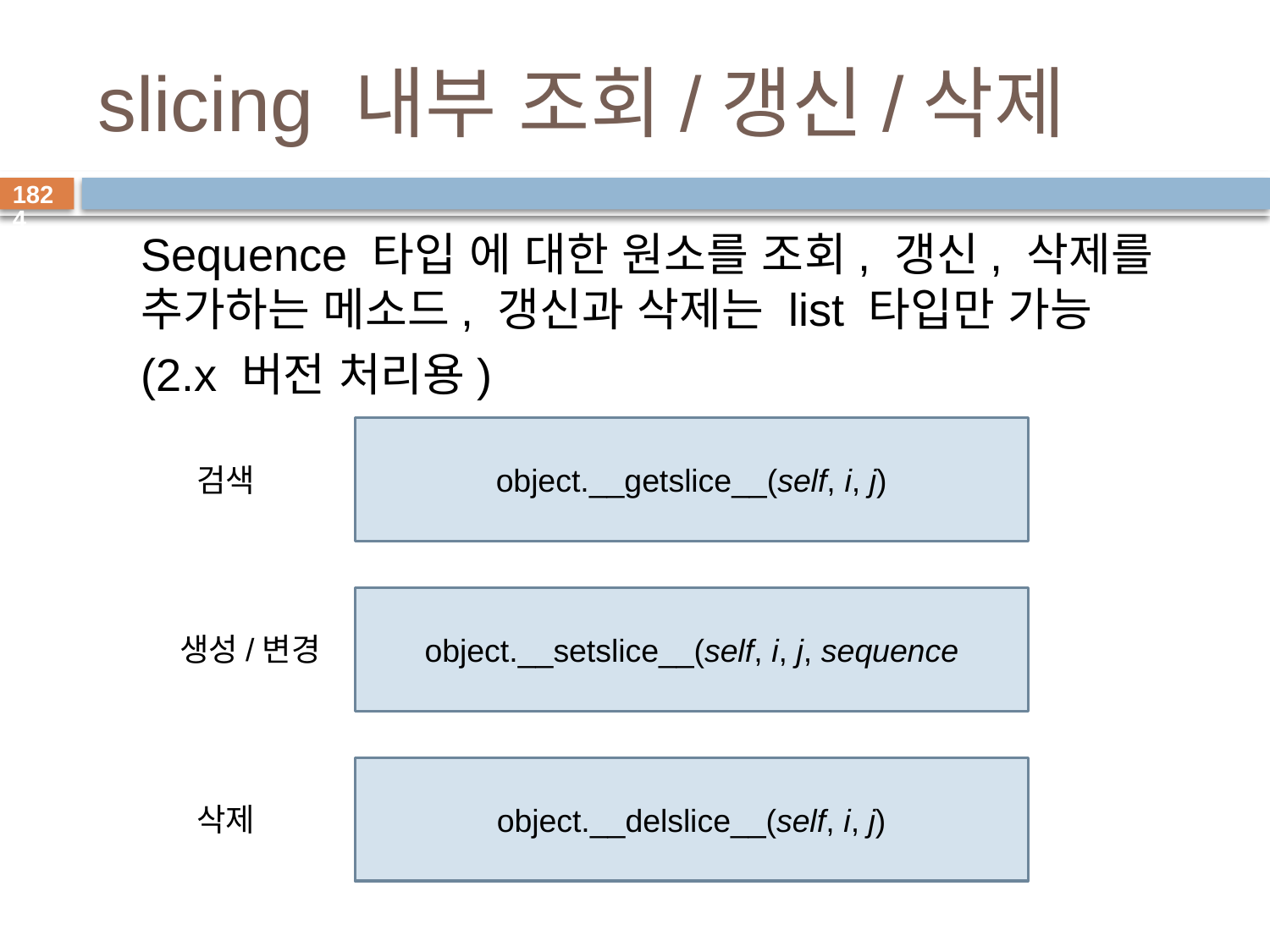

# slicing 내부 조회/갱신/삭제
1824
Sequence 타입 에 대한 원소를 조회, 갱신, 삭제를 추가하는 메소드, 갱신과 삭제는 list 타입만 가능
(2.x 버전 처리용)
object.__getslice__(self, i, j)
검색
object.__setslice__(self, i, j, sequence
생성/변경
object.__delslice__(self, i, j)
삭제